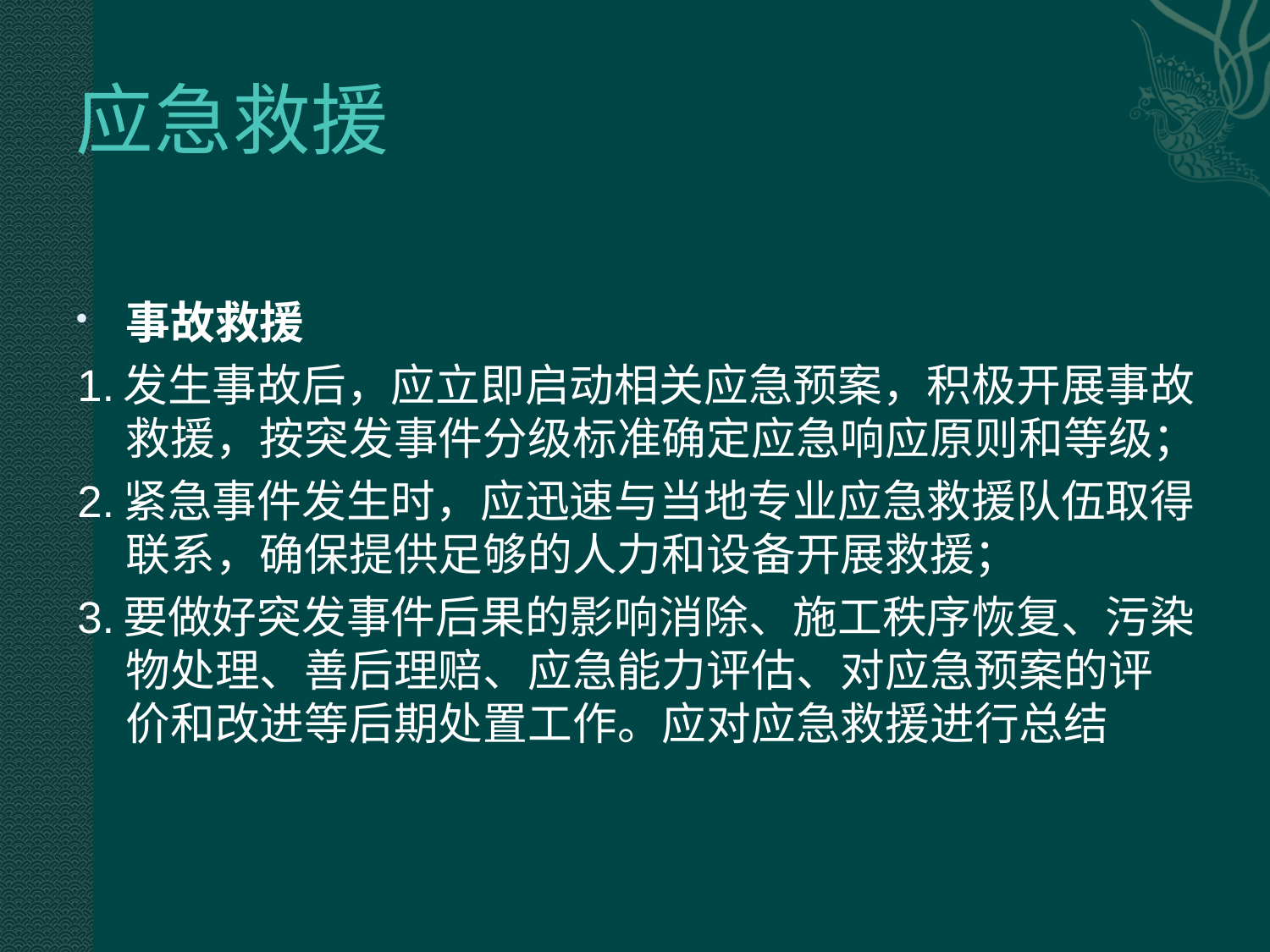

# 应急救援

事故救援
1.发生事故后，应立即启动相关应急预案，积极开展事故救援，按突发事件分级标准确定应急响应原则和等级；
2.紧急事件发生时，应迅速与当地专业应急救援队伍取得联系，确保提供足够的人力和设备开展救援；
3.要做好突发事件后果的影响消除、施工秩序恢复、污染物处理、善后理赔、应急能力评估、对应急预案的评价和改进等后期处置工作。应对应急救援进行总结